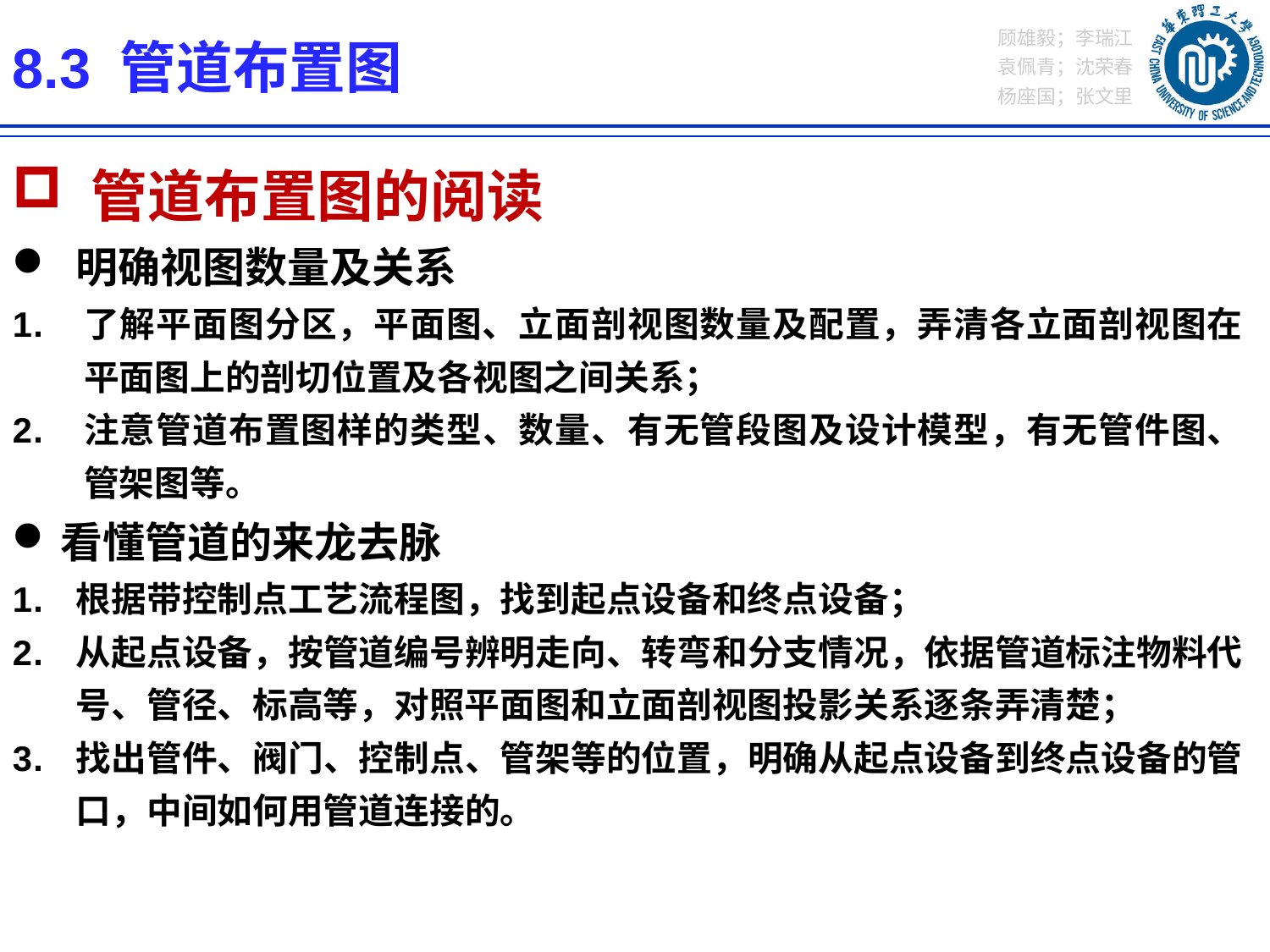

8.3 管道布置图
 管道布置图的阅读
明确视图数量及关系
了解平面图分区，平面图、立面剖视图数量及配置，弄清各立面剖视图在平面图上的剖切位置及各视图之间关系；
注意管道布置图样的类型、数量、有无管段图及设计模型，有无管件图、管架图等。
看懂管道的来龙去脉
根据带控制点工艺流程图，找到起点设备和终点设备；
从起点设备，按管道编号辨明走向、转弯和分支情况，依据管道标注物料代号、管径、标高等，对照平面图和立面剖视图投影关系逐条弄清楚；
找出管件、阀门、控制点、管架等的位置，明确从起点设备到终点设备的管口，中间如何用管道连接的。